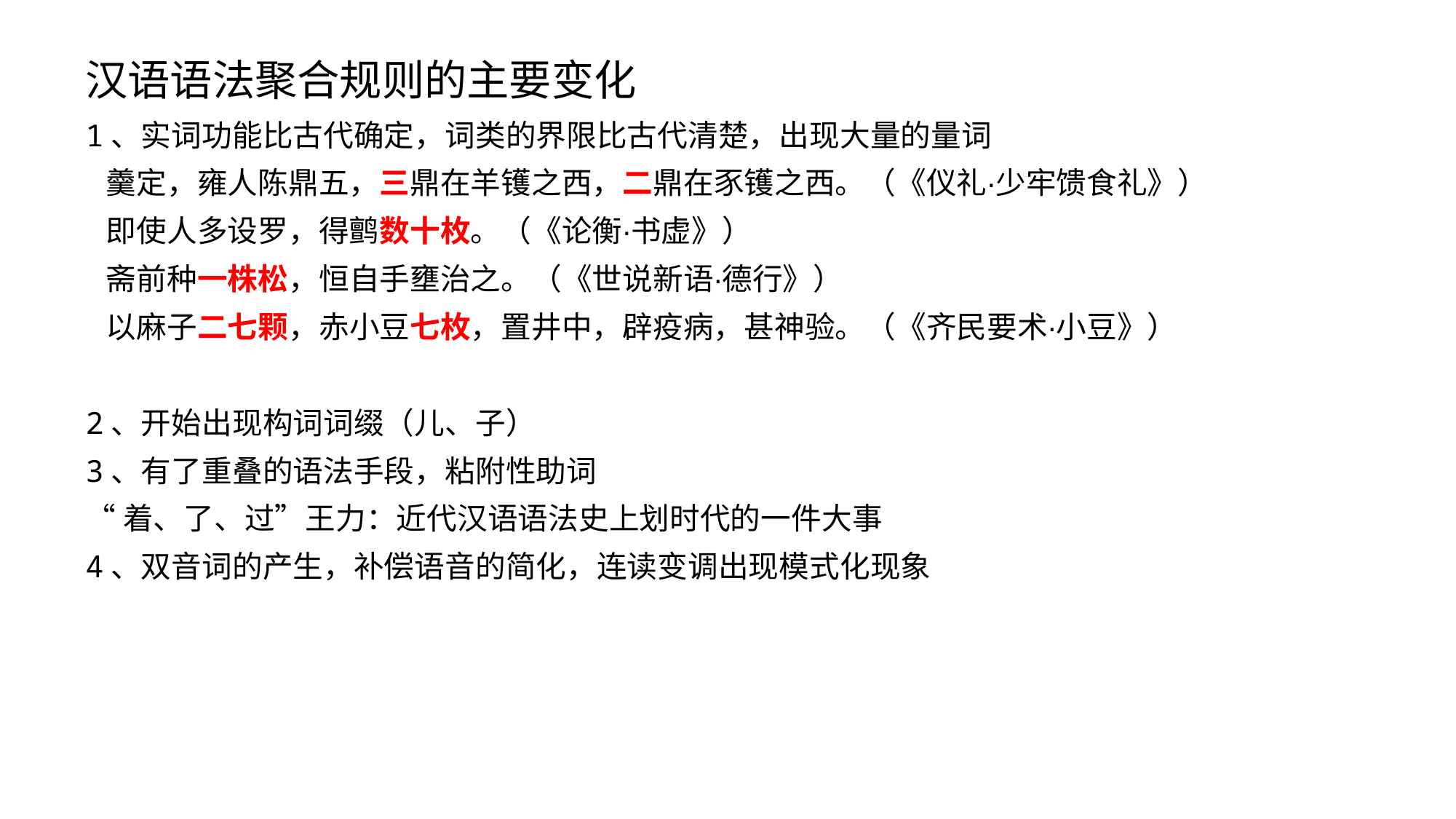

汉语语法聚合规则的主要变化
1、实词功能比古代确定，词类的界限比古代清楚，出现大量的量词
  羹定，雍人陈鼎五，三鼎在羊镬之西，二鼎在豕镬之西。（《仪礼∙少牢馈食礼》）
  即使人多设罗，得鹯数十枚。（《论衡∙书虚》）
  斋前种一株松，恒自手壅治之。（《世说新语∙德行》）
  以麻子二七颗，赤小豆七枚，置井中，辟疫病，甚神验。（《齐民要术∙小豆》）

2、开始出现构词词缀（儿、子）
3、有了重叠的语法手段，粘附性助词
“着、了、过”王力：近代汉语语法史上划时代的一件大事
4、双音词的产生，补偿语音的简化，连读变调出现模式化现象